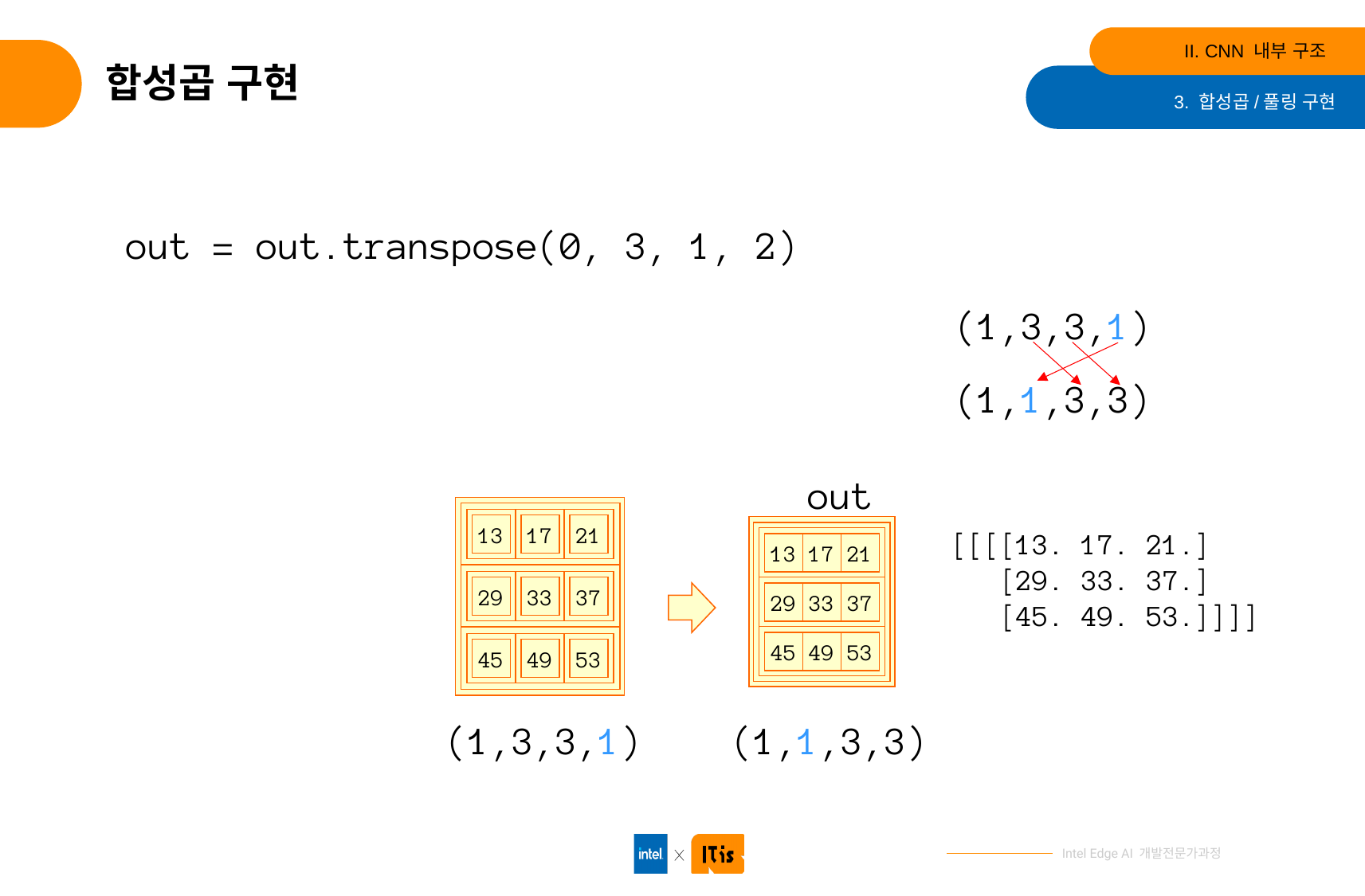

II. CNN 내부 구조
# 합성곱 구현
3. 합성곱/풀링 구현
out = out.transpose(0, 3, 1, 2)
(1,3,3,1)
(1,1,3,3)
out

13
17
21

[[[[13. 17. 21.]
   [29. 33. 37.]
   [45. 49. 53.]]]]

13
17
21

29
33
37

29
33
37

45
49
53

45
49
53
(1,3,3,1)
(1,1,3,3)